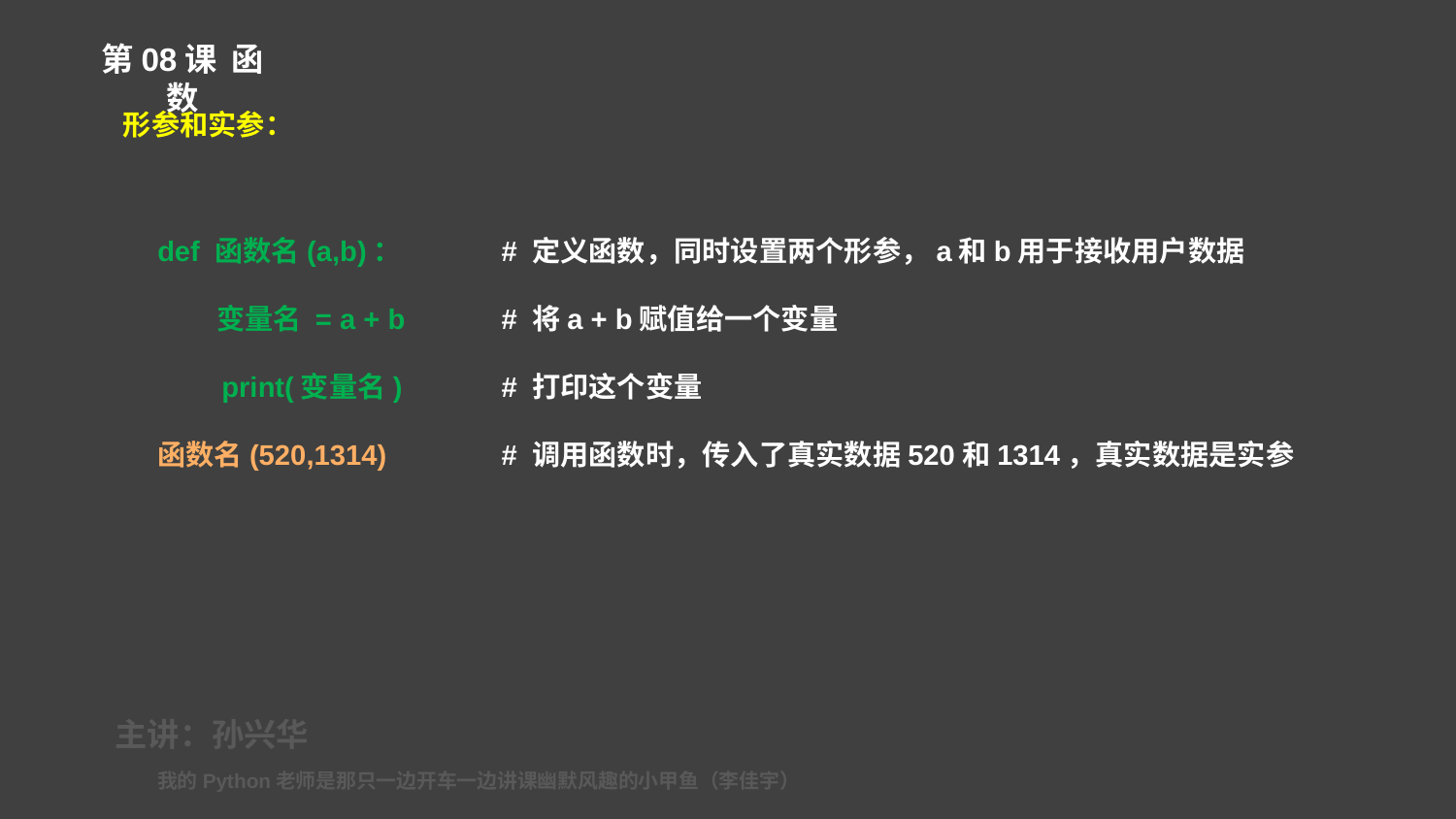

第08课  函数
形参和实参：
def 函数名(a,b)：

        变量名 = a + b

        print(变量名)

函数名(520,1314)
# 定义函数，同时设置两个形参，a和b用于接收用户数据

# 将a + b赋值给一个变量

# 打印这个变量

# 调用函数时，传入了真实数据520和1314，真实数据是实参